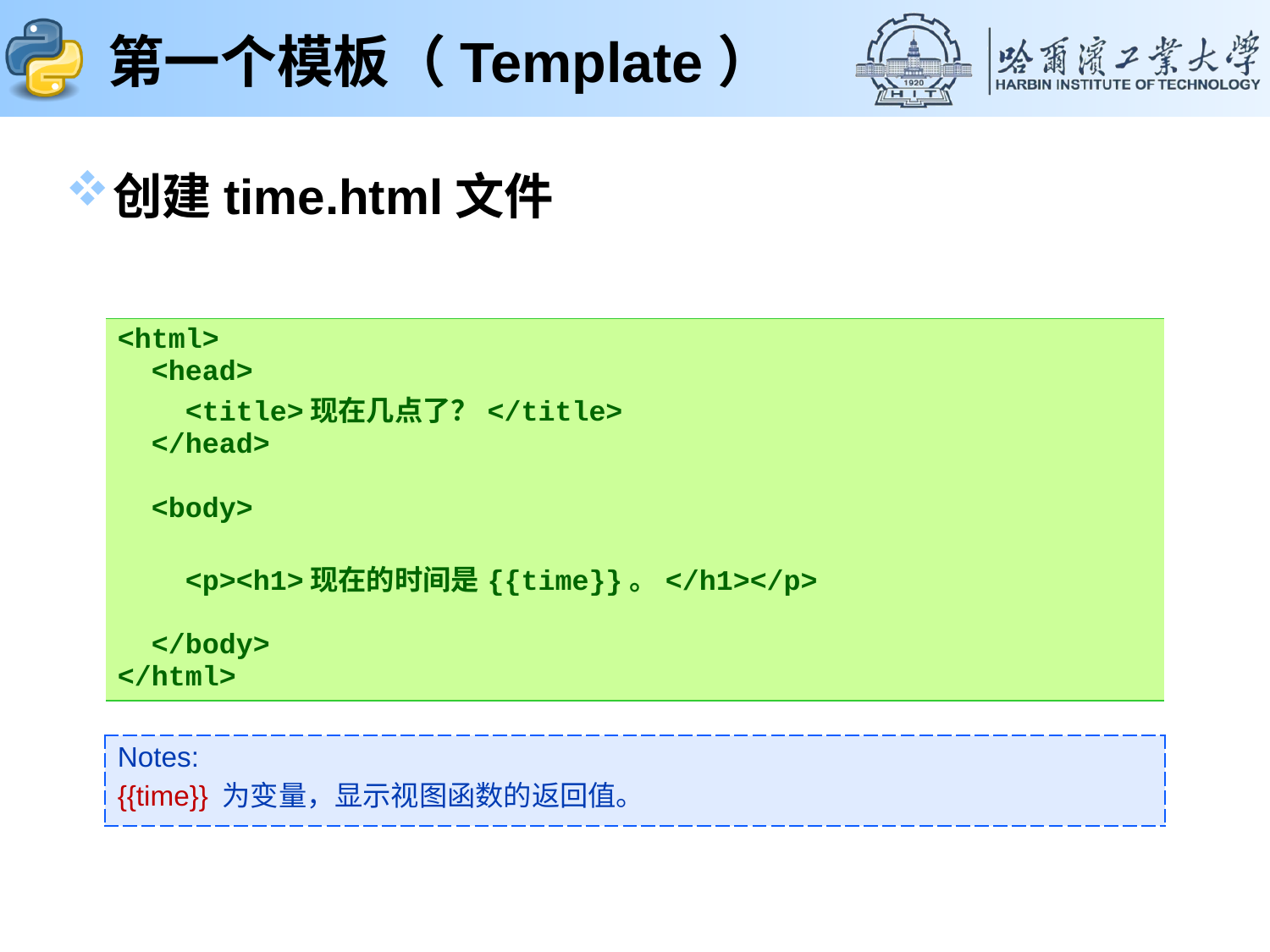

# 第一个模板（Template）
创建time.html文件
| <html> <head> <title>现在几点了？</title> </head> <body> <p><h1>现在的时间是{{time}}。</h1></p> </body> </html> |
| --- |
| Notes: {{time}} 为变量，显示视图函数的返回值。 |
| --- |